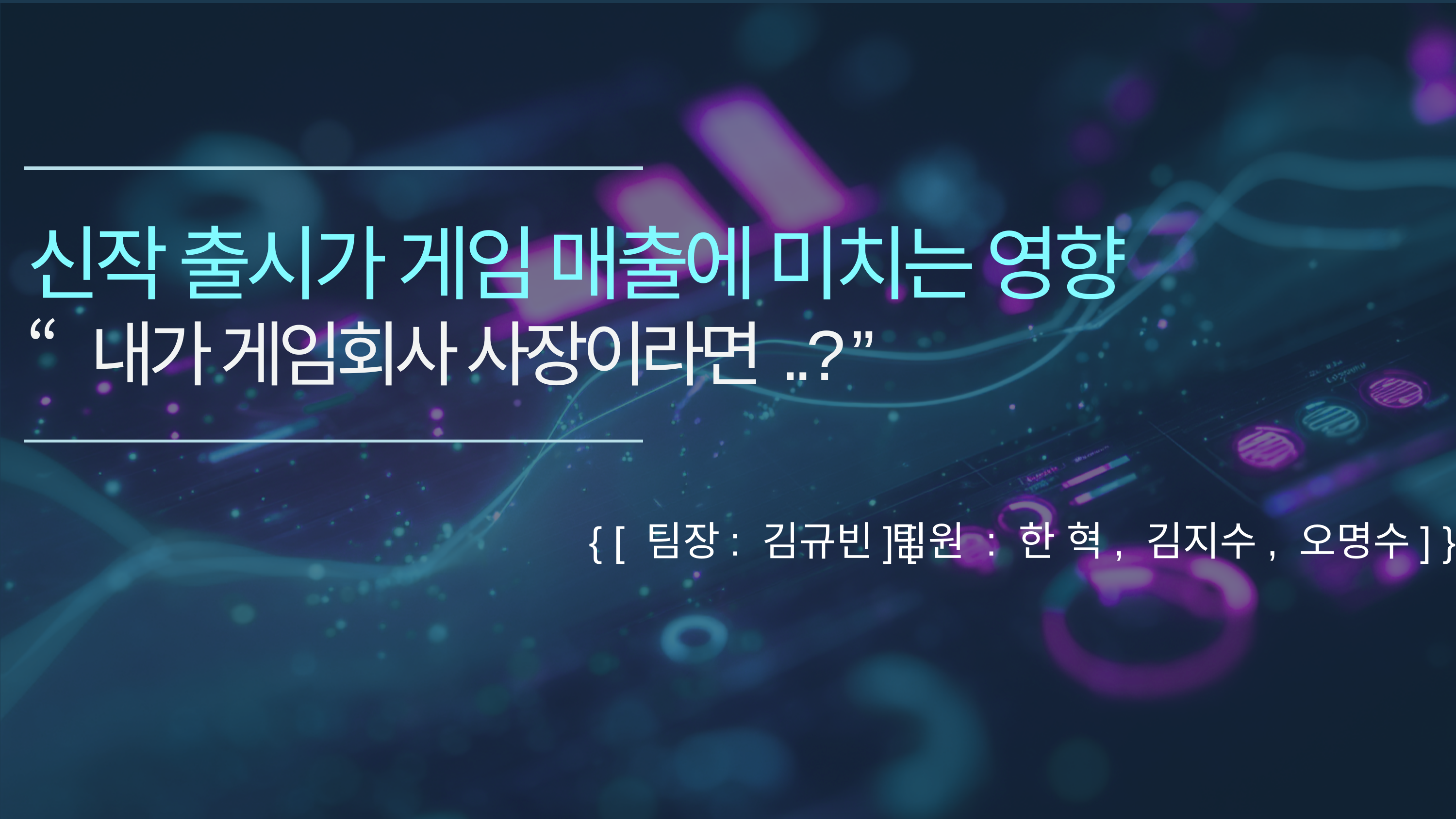

신작 출시가 게임 매출에 미치는 영향
“ 내가 게임회사 사장이라면..? ”
{ [ 팀장: 김규빈] [
 팀원 : 한 혁, 김지수, 오명수] }